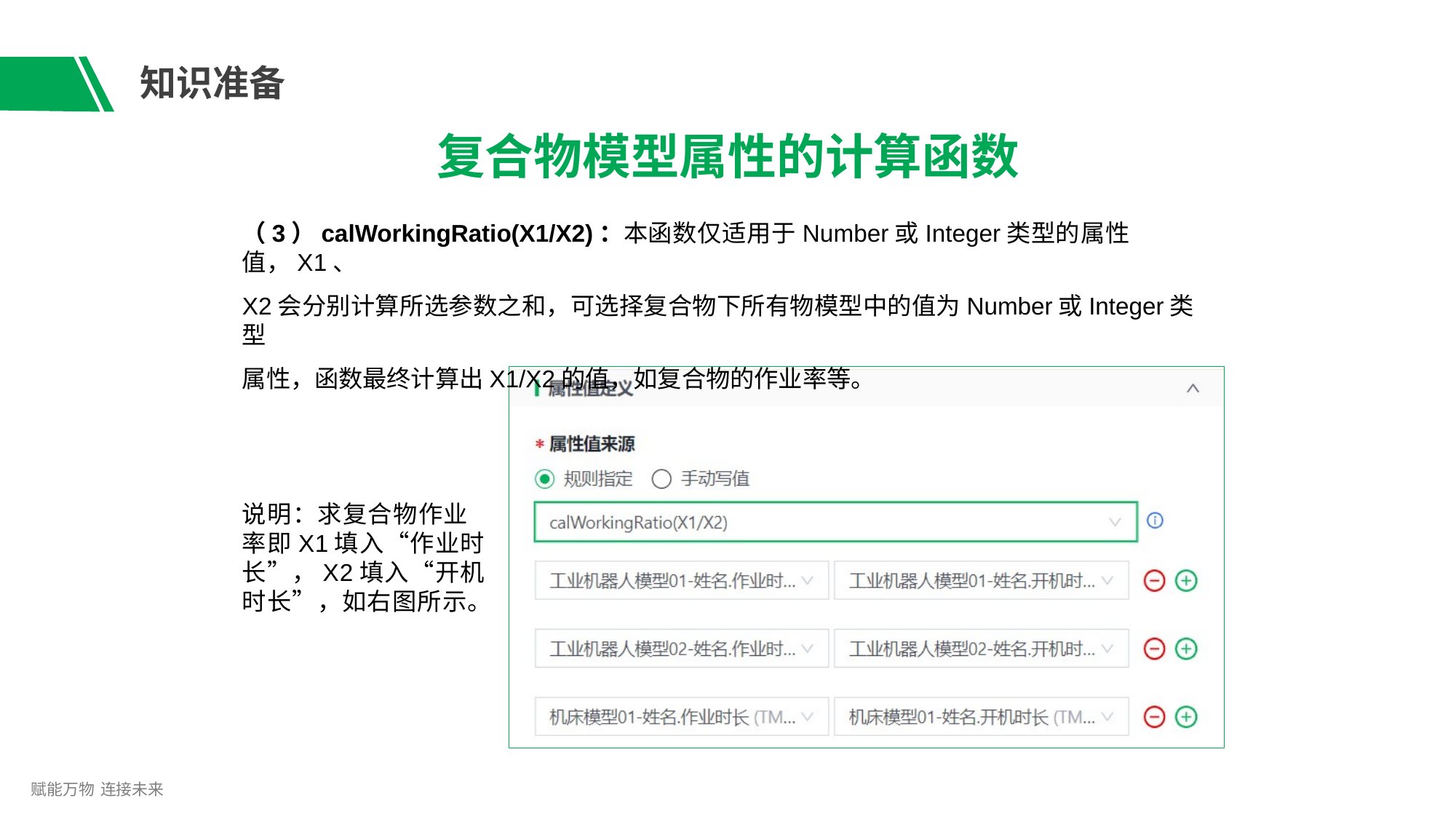

# 知识准备
复合物模型属性的计算函数
（3）calWorkingRatio(X1/X2)：本函数仅适用于Number或Integer类型的属性值，X1、
X2会分别计算所选参数之和，可选择复合物下所有物模型中的值为Number或Integer类型
属性，函数最终计算出X1/X2的值，如复合物的作业率等。

说明：求复合物作业 率即X1填入“作业时 长”，X2填入“开机 时长”，如右图所示。
赋能万物 连接未来